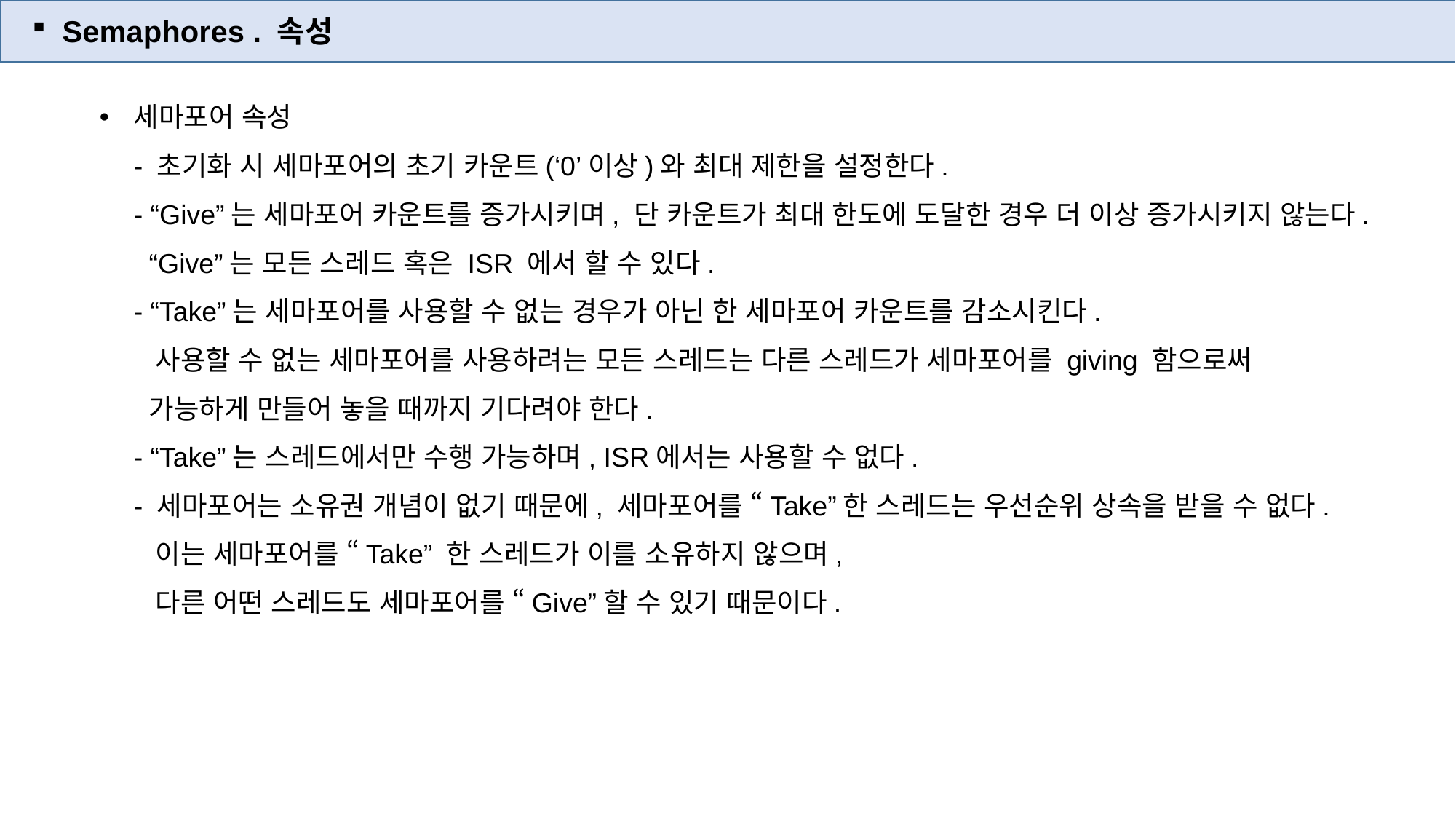

Semaphores . 속성

세마포어 속성
- 초기화 시 세마포어의 초기 카운트(‘0’이상)와 최대 제한을 설정한다.
- “Give”는 세마포어 카운트를 증가시키며, 단 카운트가 최대 한도에 도달한 경우 더 이상 증가시키지 않는다.
  “Give”는 모든 스레드 혹은 ISR 에서 할 수 있다.
- “Take”는 세마포어를 사용할 수 없는 경우가 아닌 한 세마포어 카운트를 감소시킨다.
  사용할 수 없는 세마포어를 사용하려는 모든 스레드는 다른 스레드가 세마포어를 giving 함으로써
  가능하게 만들어 놓을 때까지 기다려야 한다.
- “Take”는 스레드에서만 수행 가능하며, ISR에서는 사용할 수 없다.
- 세마포어는 소유권 개념이 없기 때문에, 세마포어를 “Take”한 스레드는 우선순위 상속을 받을 수 없다.
  이는 세마포어를 “Take” 한 스레드가 이를 소유하지 않으며,
  다른 어떤 스레드도 세마포어를 “Give”할 수 있기 때문이다.